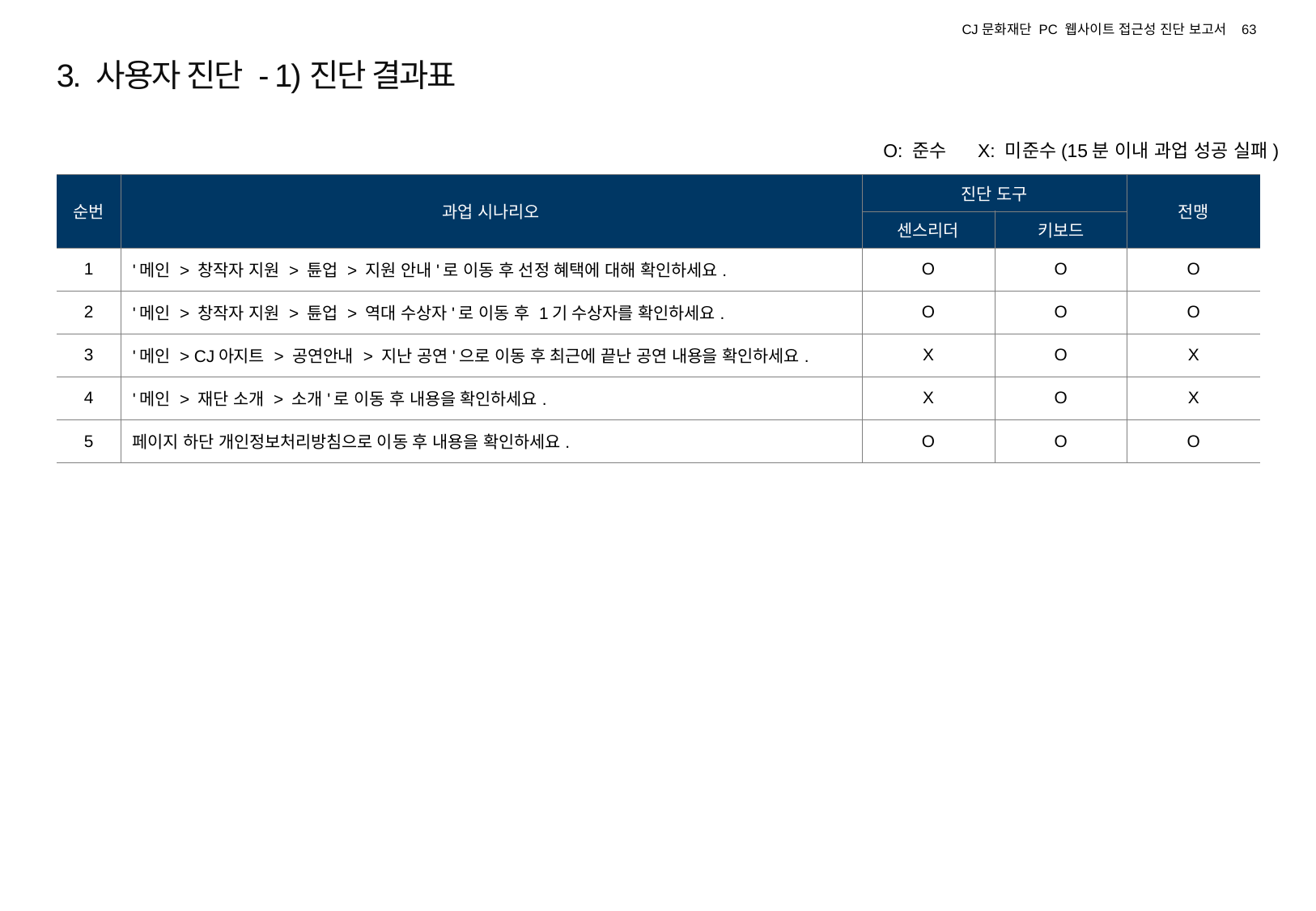

# 3. 사용자 진단 - 1)진단 결과표
O: 준수     X: 미준수(15분 이내 과업 성공 실패)
| 순번 | 과업 시나리오 | 진단 도구 |  | 전맹 |
| --- | --- | --- | --- | --- |
|  |  | 센스리더 | 키보드 |  |
| 1 | '메인 > 창작자 지원 > 튠업 > 지원 안내'로 이동 후 선정 혜택에 대해 확인하세요. | O | O | O |
| 2 | '메인 > 창작자 지원 > 튠업 > 역대 수상자'로 이동 후 1기 수상자를 확인하세요. | O | O | O |
| 3 | '메인 > CJ아지트 > 공연안내 > 지난 공연'으로 이동 후 최근에 끝난 공연 내용을 확인하세요. | X | O | X |
| 4 | '메인 > 재단 소개 > 소개'로 이동 후 내용을 확인하세요. | X | O | X |
| 5 | 페이지 하단 개인정보처리방침으로 이동 후 내용을 확인하세요. | O | O | O |